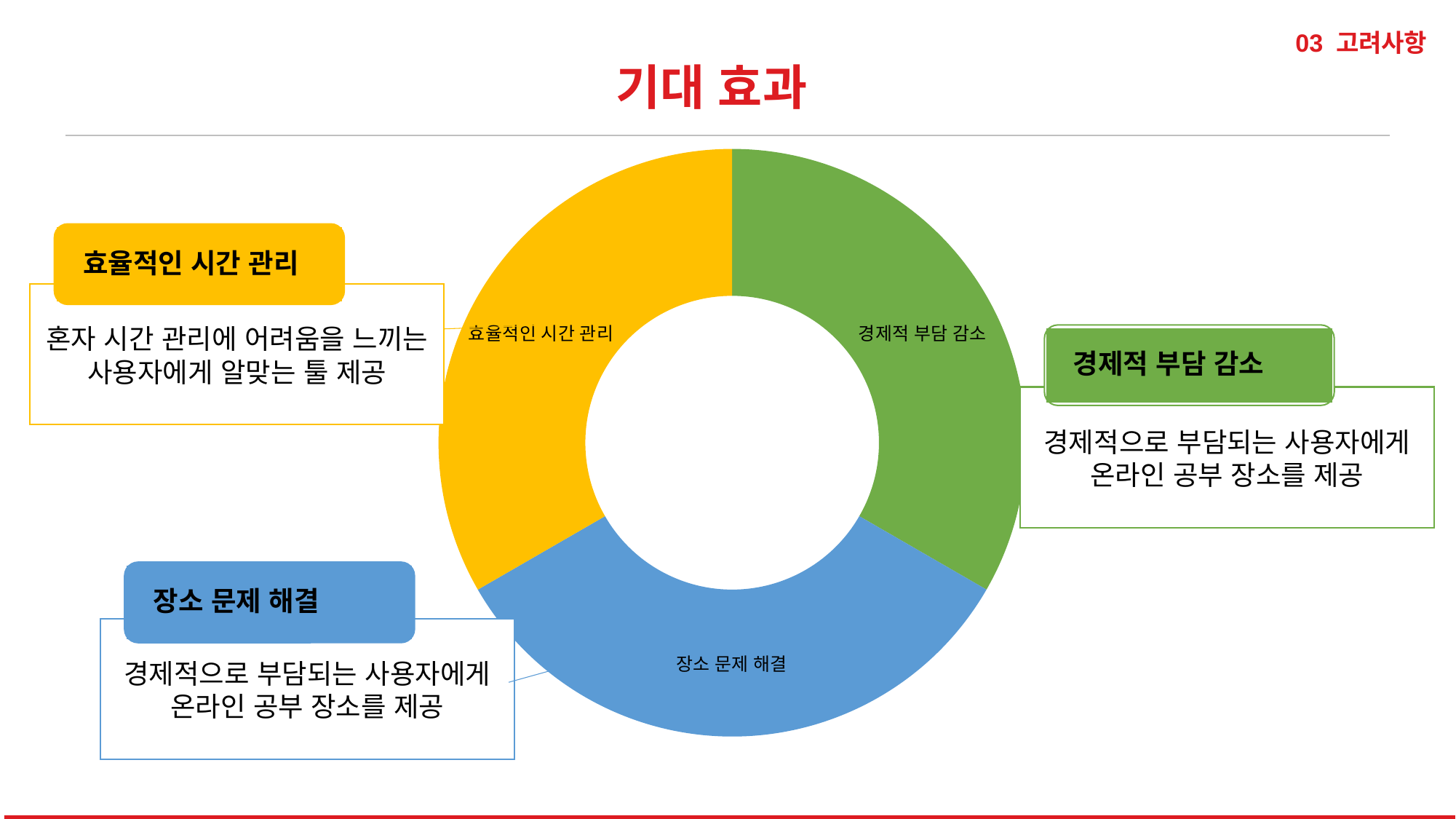

03 고려사항
기대 효과

### Chart

| Category | 기대 효과 |
|---|---|
| 경제적 부담 감소 | 3.3 |
| 장소 문제 해결 | 3.3 |
| 효율적인 시간 관리 | 3.3 |
효율적인 시간 관리

혼자 시간 관리에 어려움을 느끼는 사용자에게 알맞는 툴 제공

경제적 부담 감소

경제적으로 부담되는 사용자에게 온라인 공부 장소를 제공

장소 문제 해결

경제적으로 부담되는 사용자에게 온라인 공부 장소를 제공

38